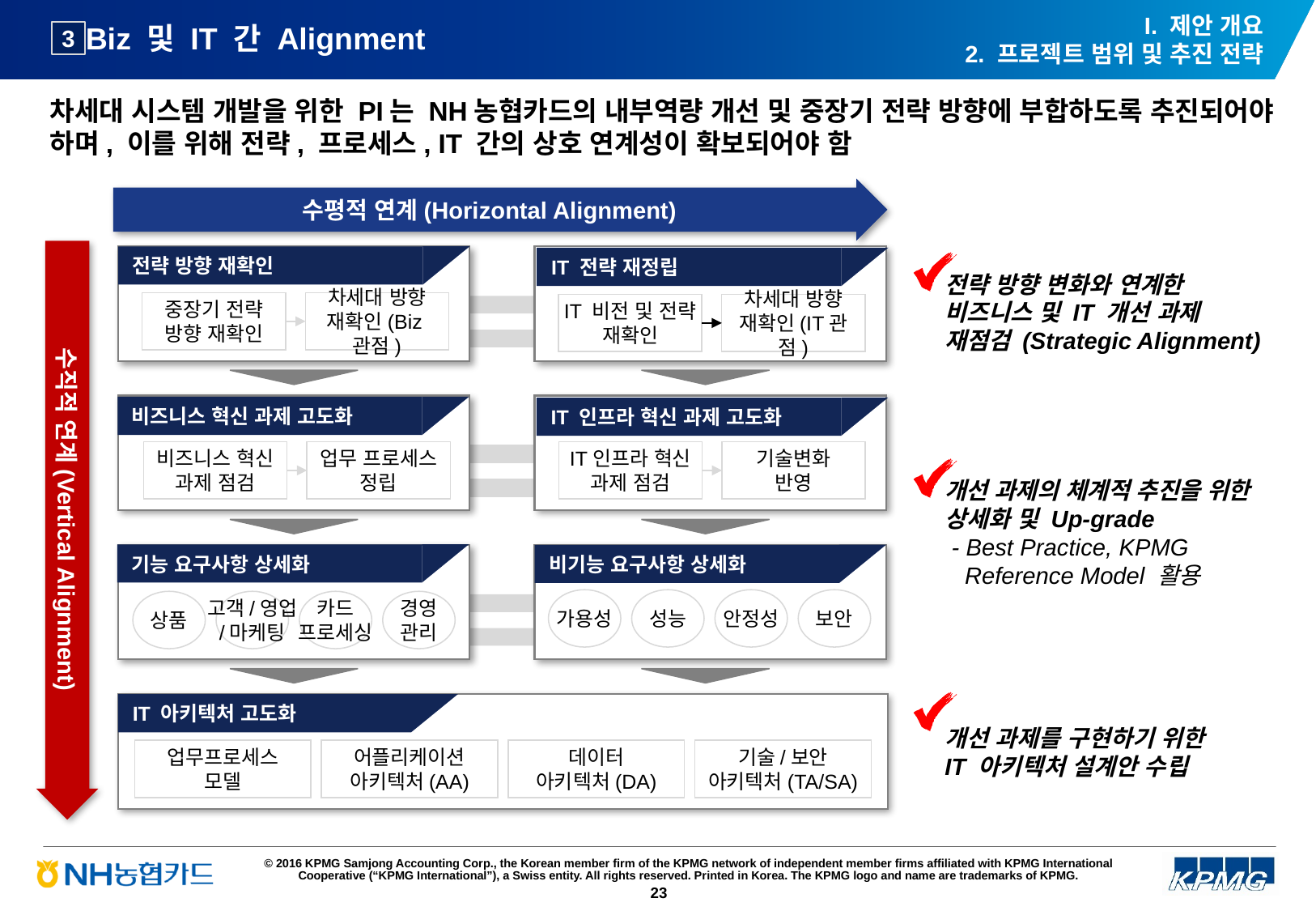

# Biz 및 IT 간 Alignment
I. 제안 개요
2. 프로젝트 범위 및 추진 전략
3
차세대 시스템 개발을 위한 PI는 NH농협카드의 내부역량 개선 및 중장기 전략 방향에 부합하도록 추진되어야 하며, 이를 위해 전략, 프로세스, IT 간의 상호 연계성이 확보되어야 함
수평적 연계(Horizontal Alignment)

전략 방향 재확인

IT 전략 재정립

전략 방향 변화와 연계한
비즈니스 및 IT 개선 과제
재점검 (Strategic Alignment)

중장기 전략 방향 재확인
차세대 방향 재확인(Biz관점)
IT 비전 및 전략 재확인
차세대 방향 재확인(IT관점)

비즈니스 혁신 과제 고도화

IT 인프라 혁신 과제 고도화

비즈니스 혁신
과제 점검
업무 프로세스
정립
IT인프라 혁신 과제 점검
기술변화
반영

개선 과제의 체계적 추진을 위한 상세화 및 Up-grade
 - Best Practice, KPMG
   Reference Model 활용

수직적 연계(Vertical Alignment)

기능 요구사항 상세화

비기능 요구사항 상세화

가용성
성능
안정성
보안
상품
고객/영업
/마케팅
카드
프로세싱
경영
관리

IT 아키텍처 고도화

개선 과제를 구현하기 위한
IT 아키텍처 설계안 수립
업무프로세스
모델
어플리케이션
아키텍처(AA)
데이터
아키텍처(DA)
기술/보안 아키텍처(TA/SA)